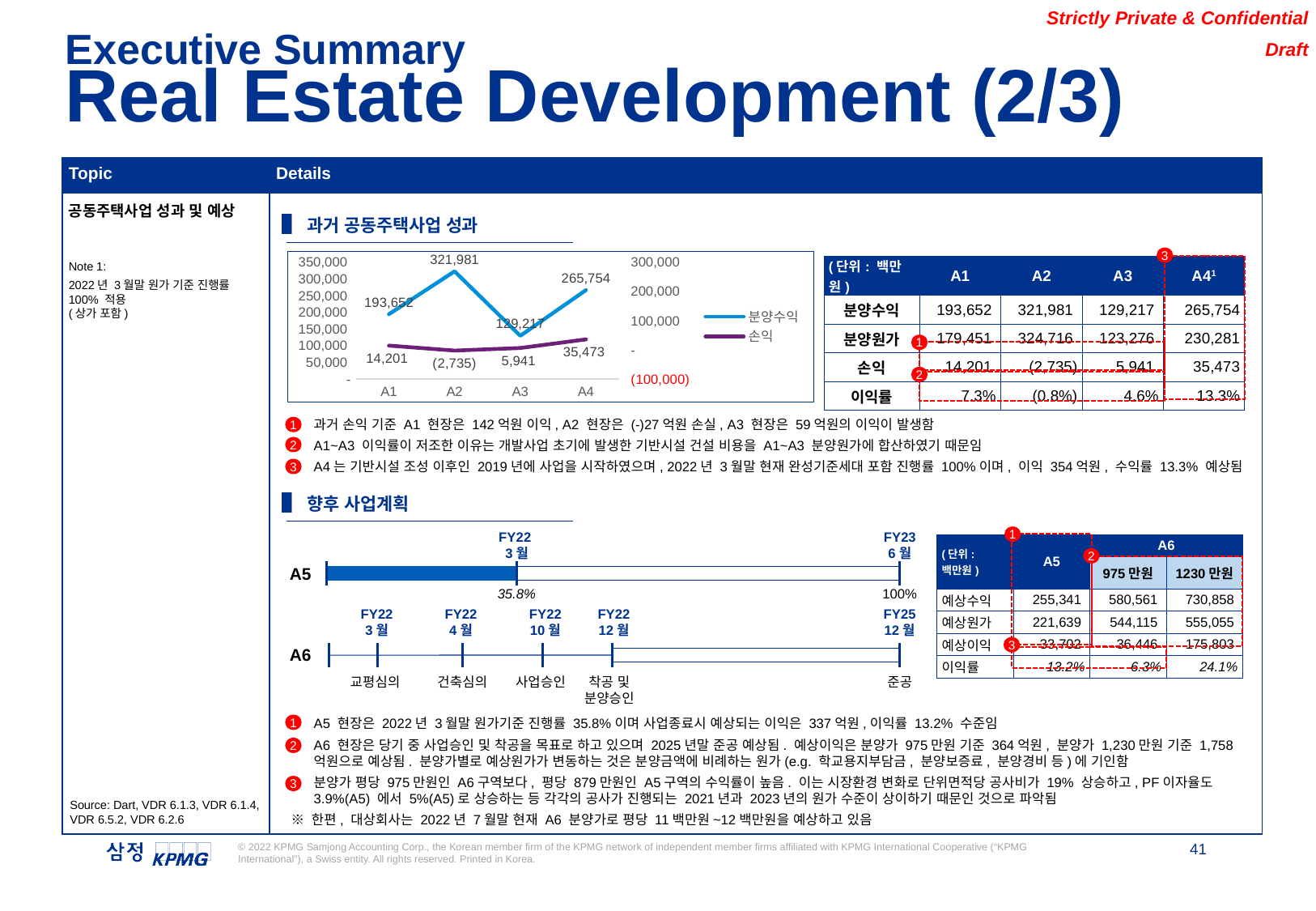

Executive Summary
Real Estate Development (2/3)
| Topic | Details |
| --- | --- |
| 공동주택사업 성과 및 예상 |  |
▌과거 공동주택사업 성과
3

### Chart

| Category | 분양수익 | 손익 |
|---|---|---|
| A1 | 193652.304 | 14200.833000000013 |
| A2 | 321980.963 | -2735.396000000008 |
| A3 | 129216.787 | 5941.281999999992 |
| A4 | 265753.596458 | 35472.978 |
Note 1:
2022년 3월말 원가 기준 진행률 100% 적용
(상가 포함)

| (단위: 백만원) | A1 | A2 | A3 | A41 |
| --- | --- | --- | --- | --- |
| 분양수익 | 193,652 | 321,981 | 129,217 | 265,754 |
| 분양원가 | 179,451 | 324,716 | 123,276 | 230,281 |
| 손익 | 14,201 | (2,735) | 5,941 | 35,473 |
| 이익률 | 7.3% | (0.8%) | 4.6% | 13.3% |
1

2

과거 손익 기준 A1 현장은 142억원 이익, A2 현장은 (-)27억원 손실, A3 현장은 59억원의 이익이 발생함
A1~A3 이익률이 저조한 이유는 개발사업 초기에 발생한 기반시설 건설 비용을 A1~A3 분양원가에 합산하였기 때문임
A4는 기반시설 조성 이후인 2019년에 사업을 시작하였으며, 2022년 3월말 현재 완성기준세대 포함 진행률 100%이며, 이익 354억원, 수익률 13.3% 예상됨
1
2
3
▌향후 사업계획
FY22
3월
FY23
6월
1

| (단위: 백만원) | A5 | A6 |  |
| --- | --- | --- | --- |
|  |  | 975만원 | 1230만원 |
| 예상수익 | 255,341 | 580,561 | 730,858 |
| 예상원가 | 221,639 | 544,115 | 555,055 |
| 예상이익 | 33,702 | 36,446 | 175,803 |
| 이익률 | 13.2% | 6.3% | 24.1% |
2
A5

35.8%
100%
FY22
3월
FY22
4월
FY22
10월
FY22
12월
FY25
12월
3
A6

교평심의
건축심의
사업승인
착공 및
분양승인
준공
A5 현장은 2022년 3월말 원가기준 진행률 35.8%이며 사업종료시 예상되는 이익은 337억원,이익률 13.2% 수준임
A6 현장은 당기 중 사업승인 및 착공을 목표로 하고 있으며 2025년말 준공 예상됨. 예상이익은 분양가 975만원 기준 364억원, 분양가 1,230만원 기준 1,758억원으로 예상됨. 분양가별로 예상원가가 변동하는 것은 분양금액에 비례하는 원가(e.g. 학교용지부담금, 분양보증료, 분양경비 등)에 기인함
분양가 평당 975만원인 A6구역보다, 평당 879만원인 A5구역의 수익률이 높음. 이는 시장환경 변화로 단위면적당 공사비가 19% 상승하고, PF이자율도 3.9%(A5) 에서 5%(A5)로 상승하는 등 각각의 공사가 진행되는 2021년과 2023년의 원가 수준이 상이하기 때문인 것으로 파악됨
※ 한편, 대상회사는 2022년 7월말 현재 A6 분양가로 평당 11백만원~12백만원을 예상하고 있음
1
2
3
Source: Dart, VDR 6.1.3, VDR 6.1.4, VDR 6.5.2, VDR 6.2.6